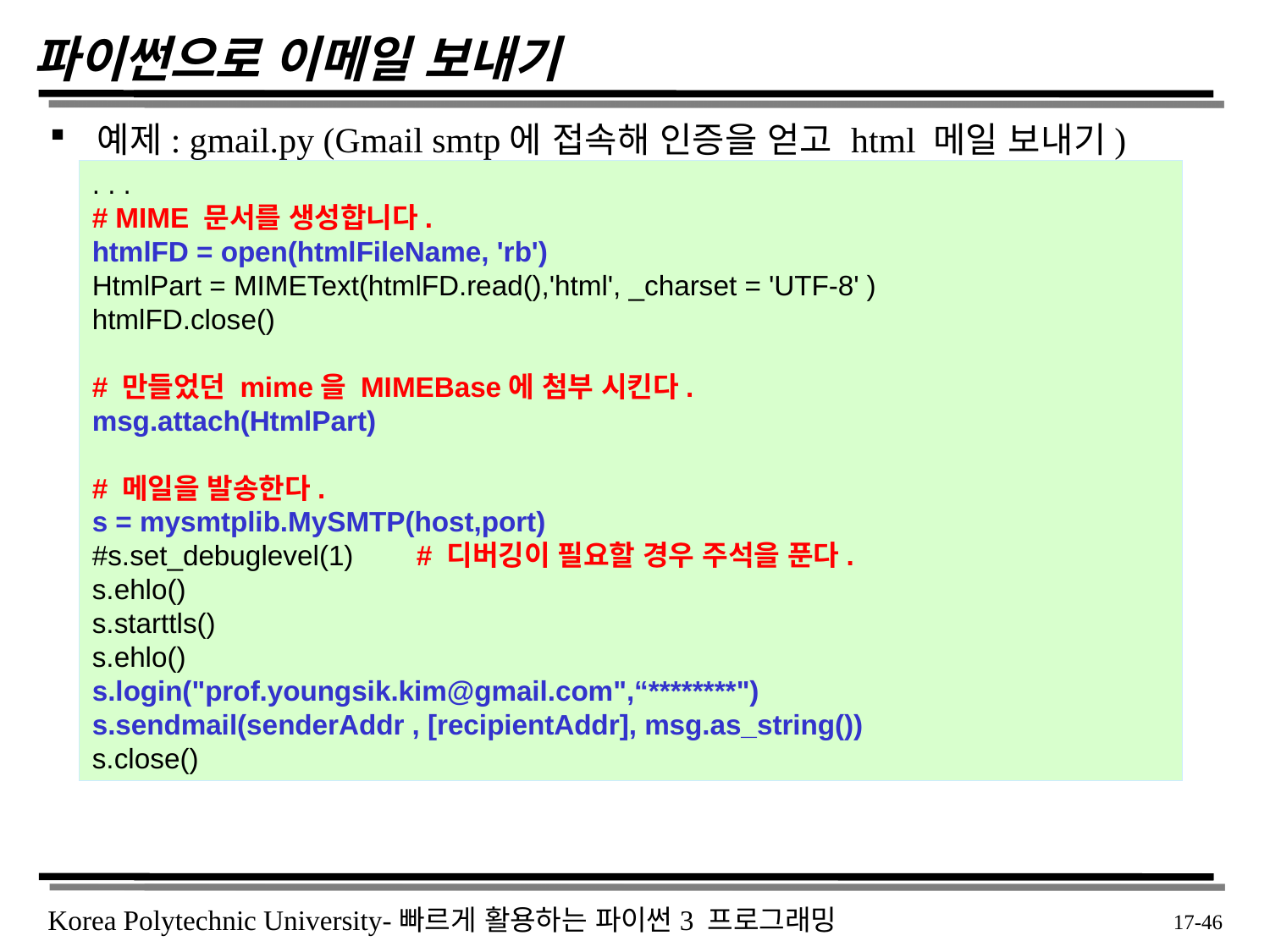

# 파이썬으로 이메일 보내기
예제: gmail.py (Gmail smtp에 접속해 인증을 얻고 html 메일 보내기)
. . .
# MIME 문서를 생성합니다.
htmlFD = open(htmlFileName, 'rb')
HtmlPart = MIMEText(htmlFD.read(),'html', _charset = 'UTF-8' )
htmlFD.close()

# 만들었던 mime을 MIMEBase에 첨부 시킨다.
msg.attach(HtmlPart)

# 메일을 발송한다.
s = mysmtplib.MySMTP(host,port)
#s.set_debuglevel(1)        # 디버깅이 필요할 경우 주석을 푼다.
s.ehlo()
s.starttls()
s.ehlo()
s.login("prof.youngsik.kim@gmail.com",“********")
s.sendmail(senderAddr , [recipientAddr], msg.as_string())
s.close()

 17-46